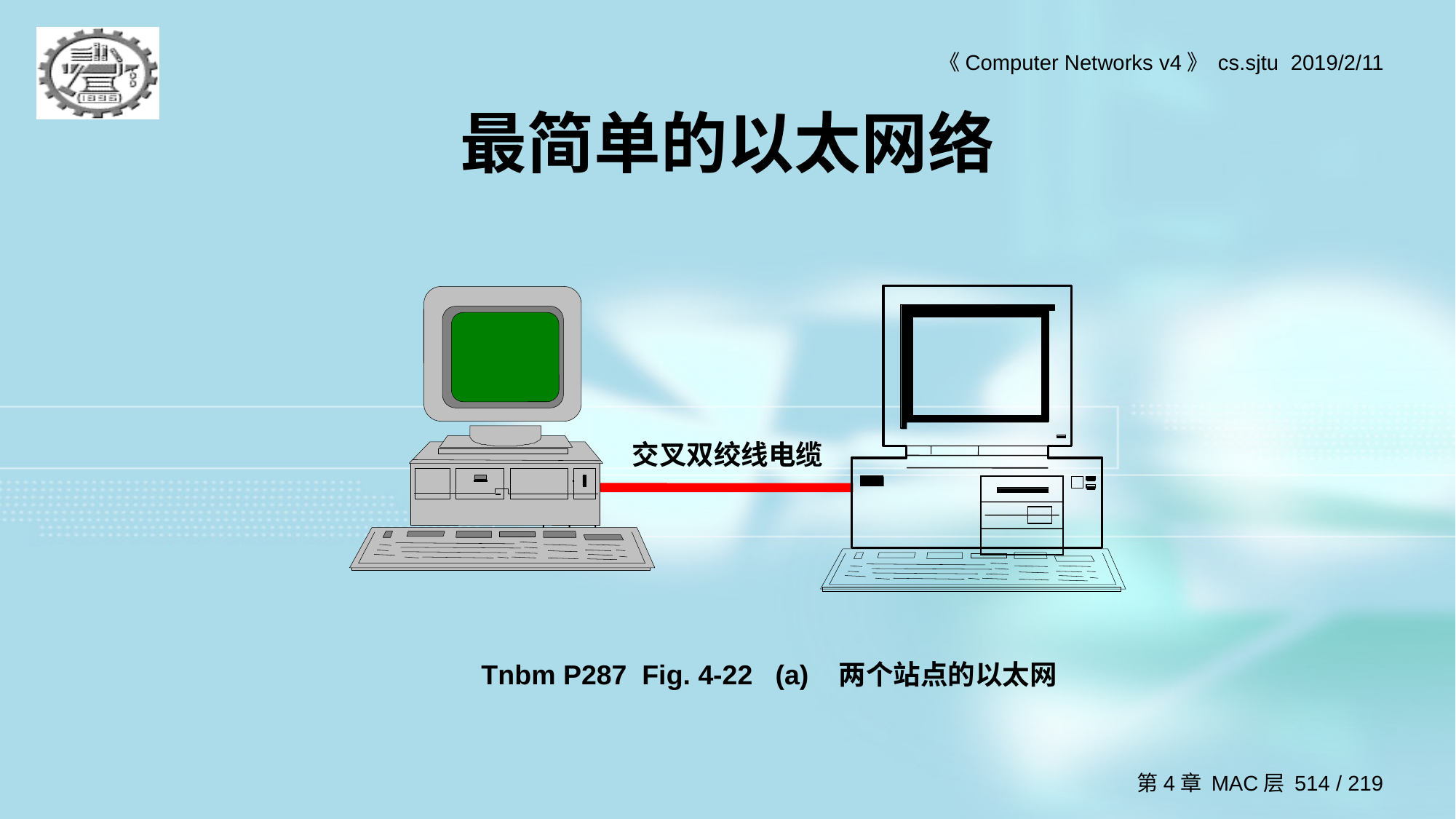

# 最简单的以太网络

交叉双绞线电缆

Tnbm P287  Fig. 4-22   (a)   两个站点的以太网